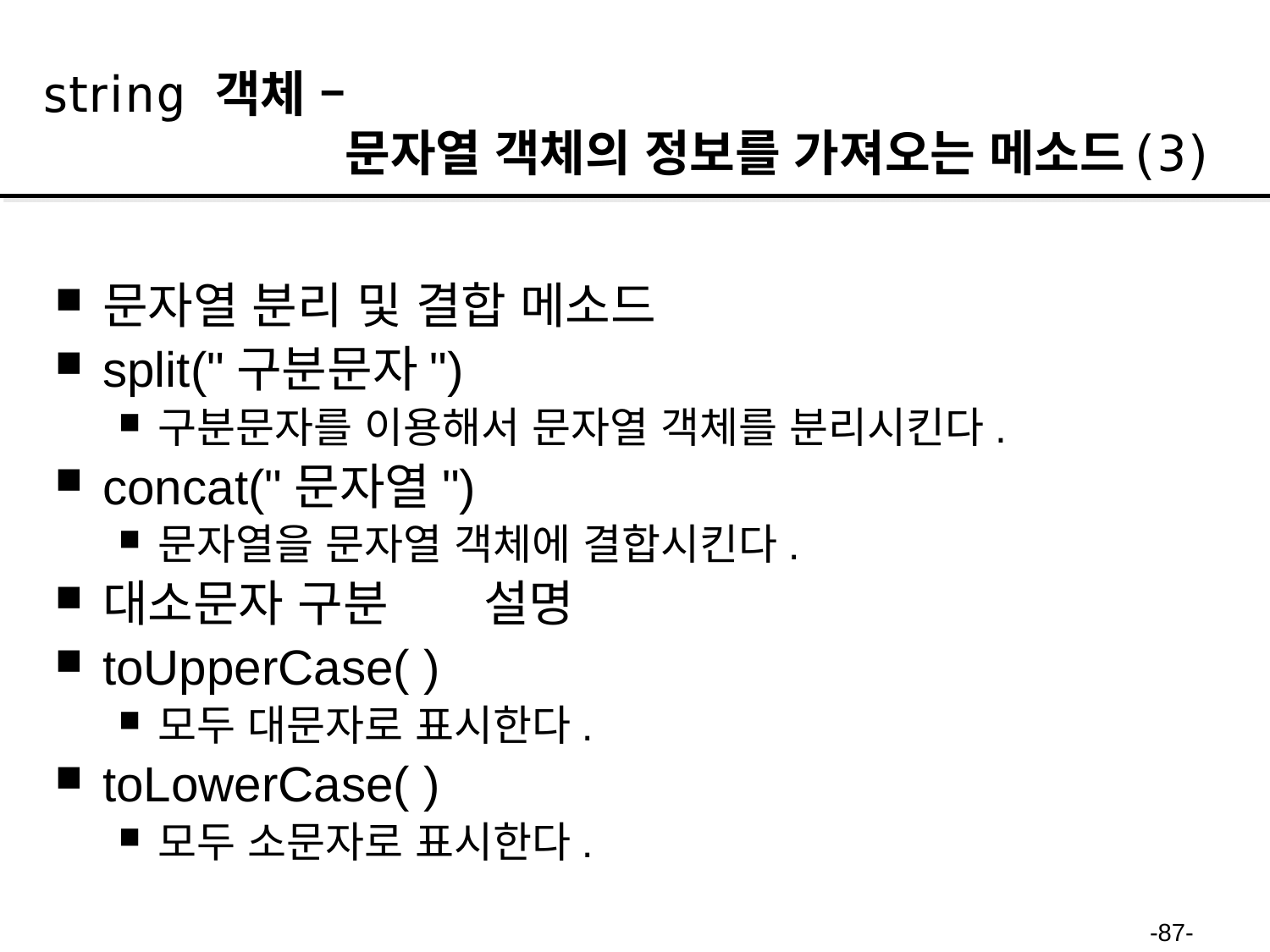

string 객체 –
                     문자열 객체의 정보를 가져오는 메소드(3)
문자열 분리 및 결합 메소드
split("구분문자")
구분문자를 이용해서 문자열 객체를 분리시킨다.
concat("문자열")
문자열을 문자열 객체에 결합시킨다.
대소문자 구분	설명
toUpperCase( )
모두 대문자로 표시한다.
toLowerCase( )
모두 소문자로 표시한다.
-87-